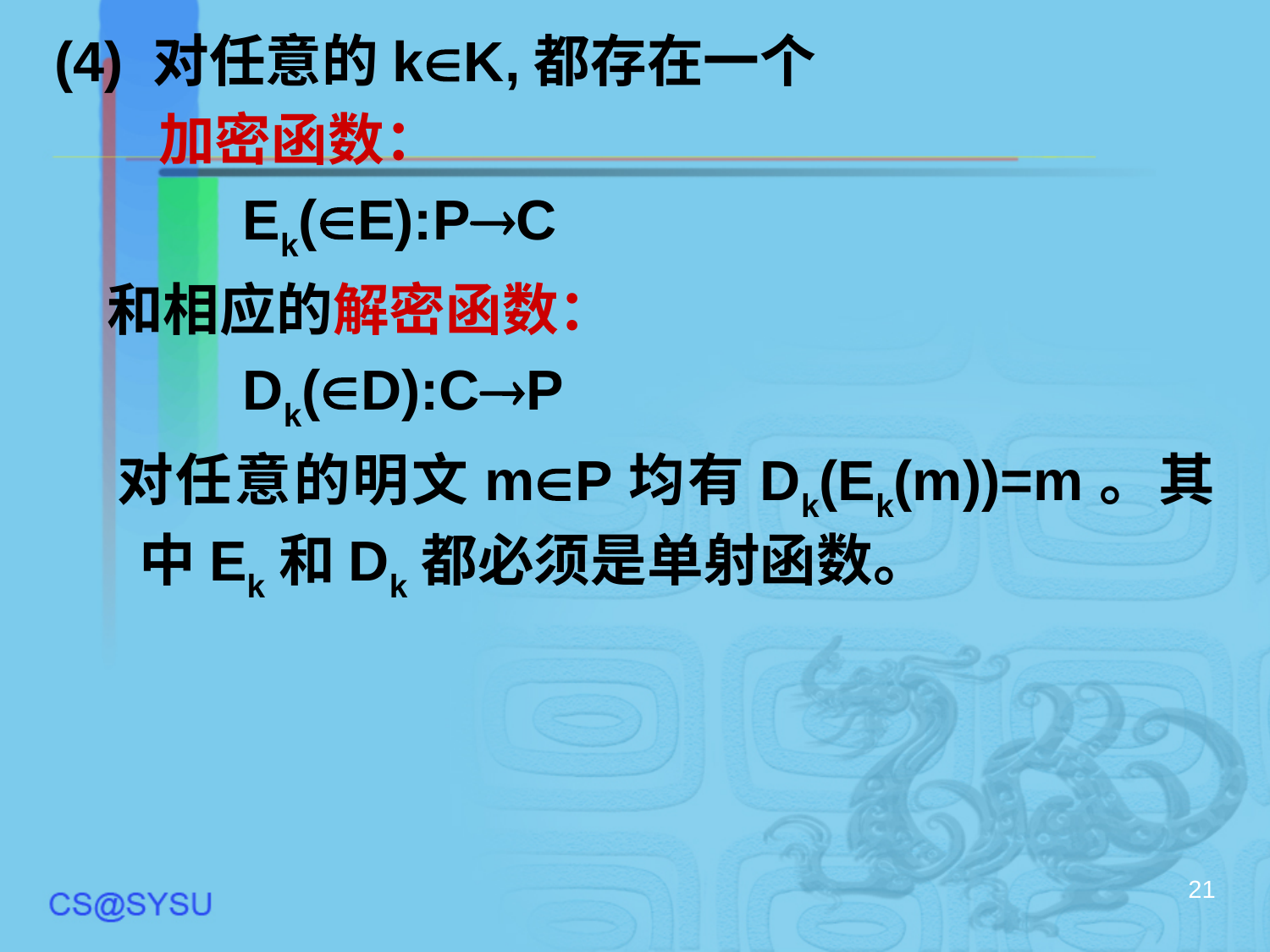

(4) 对任意的k∈K,都存在一个
       加密函数：
            Ek(∈E):P→C
   和相应的解密函数：
            Dk(∈D):C→P
   对任意的明文m∈P均有Dk(Ek(m))=m。其中Ek和Dk都必须是单射函数。

21